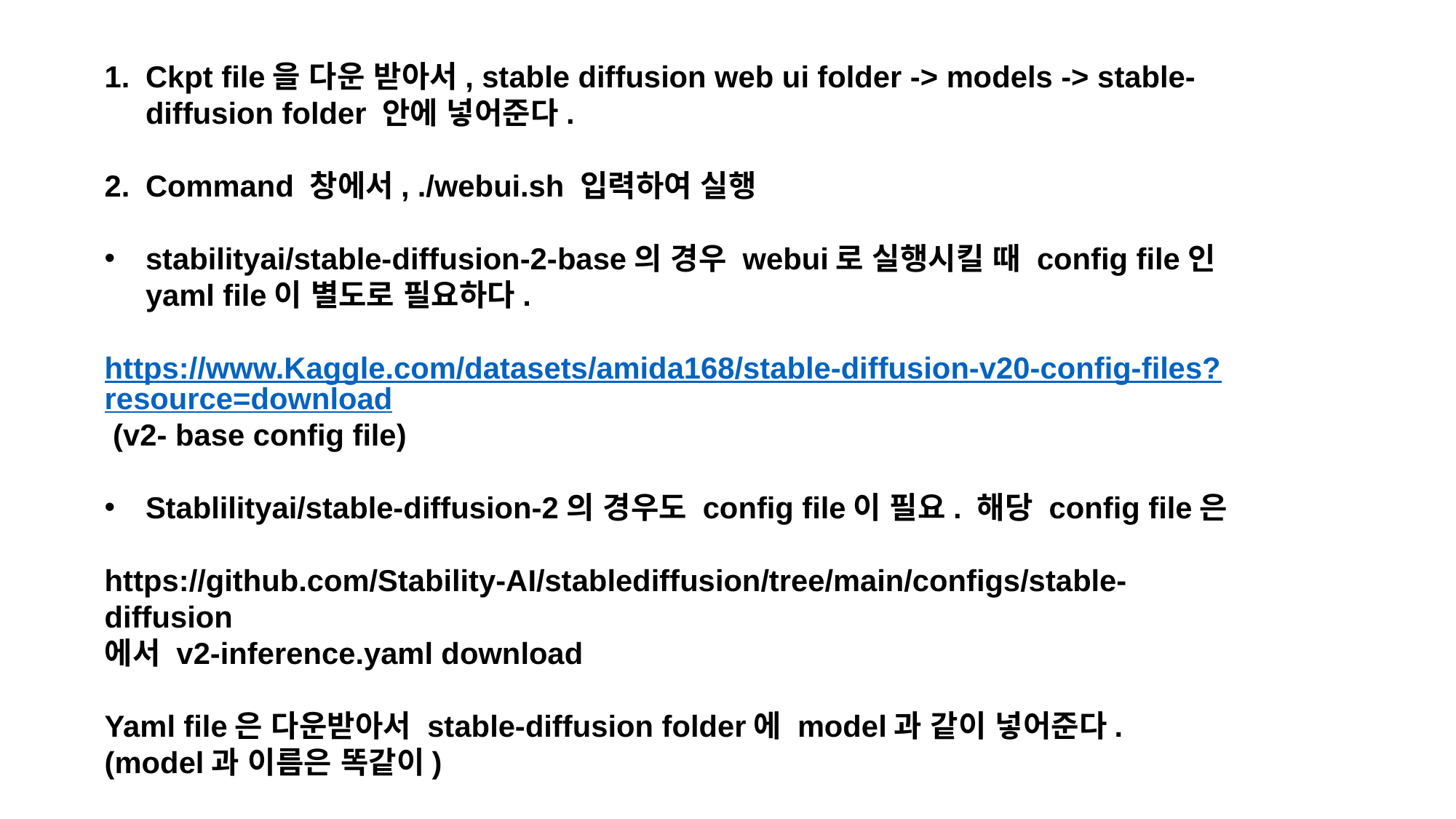

Ckpt file을 다운 받아서, stable diffusion web ui folder -> models -> stable-diffusion folder 안에 넣어준다.

Command 창에서, ./webui.sh 입력하여 실행

stabilityai/stable-diffusion-2-base의 경우 webui로 실행시킬 때 config file인 yaml file이 별도로 필요하다.

https://www.Kaggle.com/datasets/amida168/stable-diffusion-v20-config-files?resource=download (v2- base config file)

Stablilityai/stable-diffusion-2의 경우도 config file이 필요. 해당 config file은

https://github.com/Stability-AI/stablediffusion/tree/main/configs/stable-diffusion
에서 v2-inference.yaml download

Yaml file은 다운받아서 stable-diffusion folder에 model과 같이 넣어준다. (model과 이름은 똑같이)